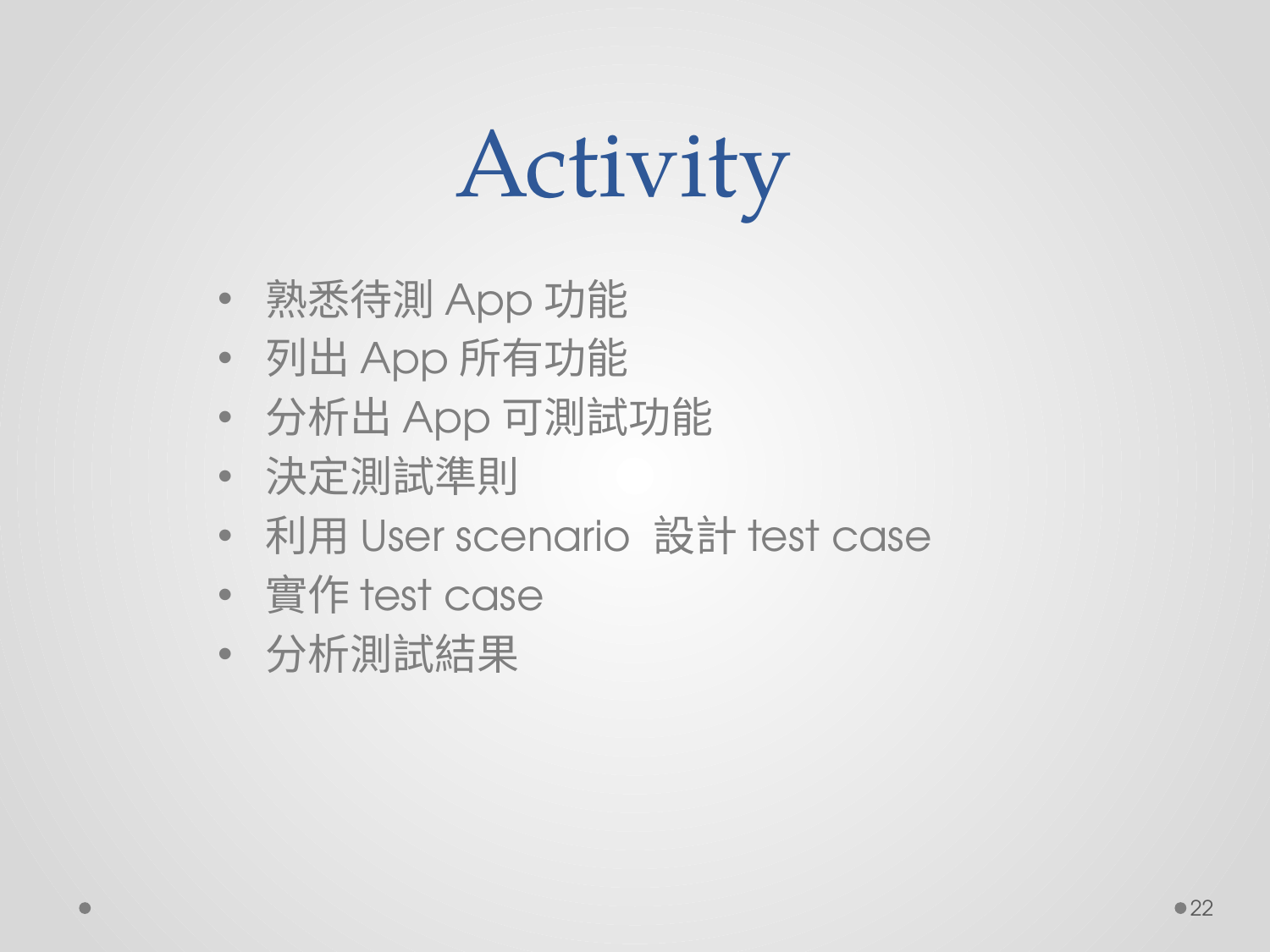

# Activity
熟悉待測App功能
列出App所有功能
分析出App可測試功能
決定測試準則
利用User scenario 設計test case
實作test case
分析測試結果
22